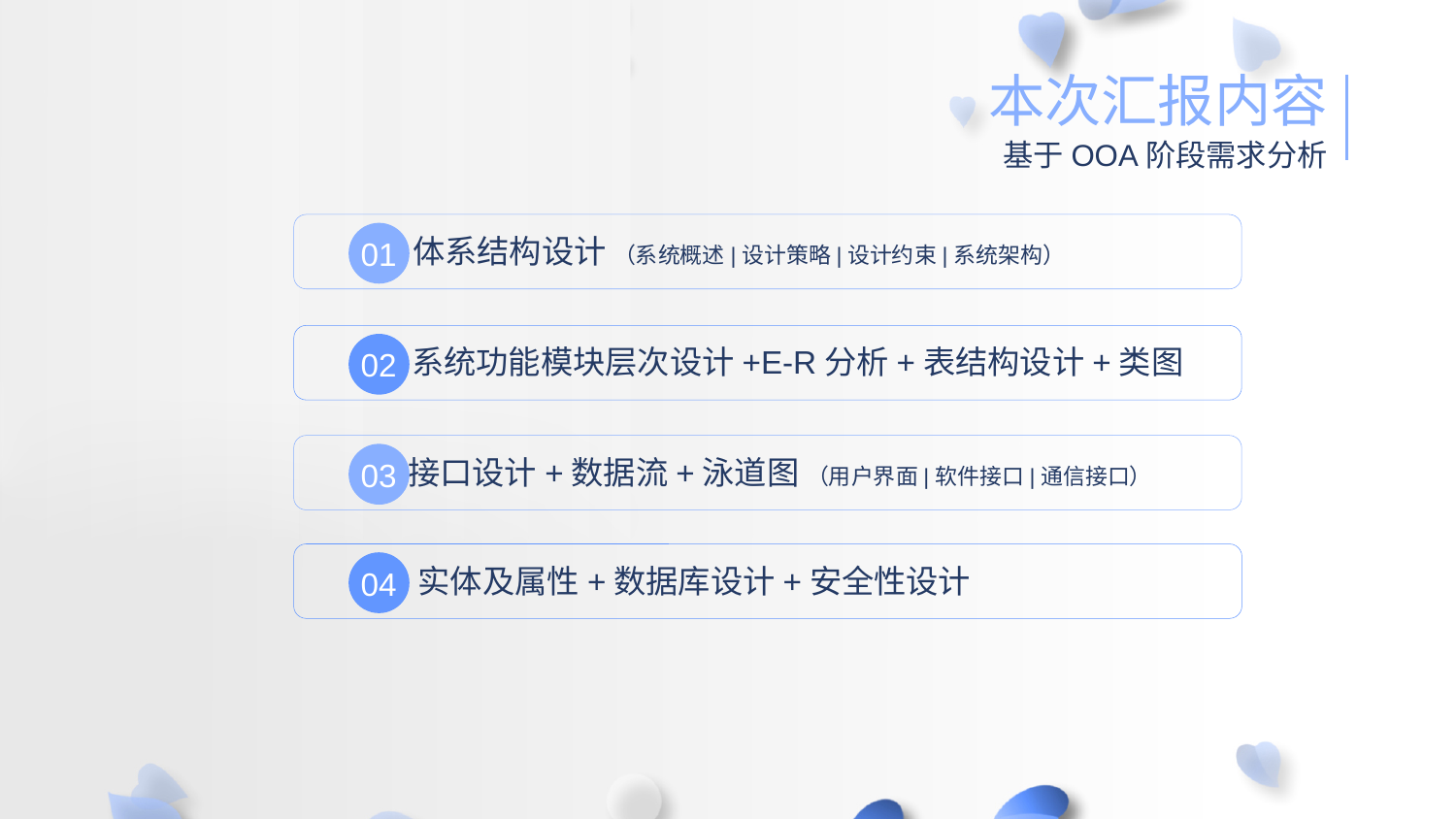

本次汇报内容
基于OOA阶段需求分析

体系结构设计 （系统概述|设计策略|设计约束|系统架构）
01

系统功能模块层次设计+E-R分析+表结构设计+类图
02

接口设计+数据流+泳道图 （用户界面|软件接口|通信接口）
03

04
实体及属性+数据库设计+安全性设计